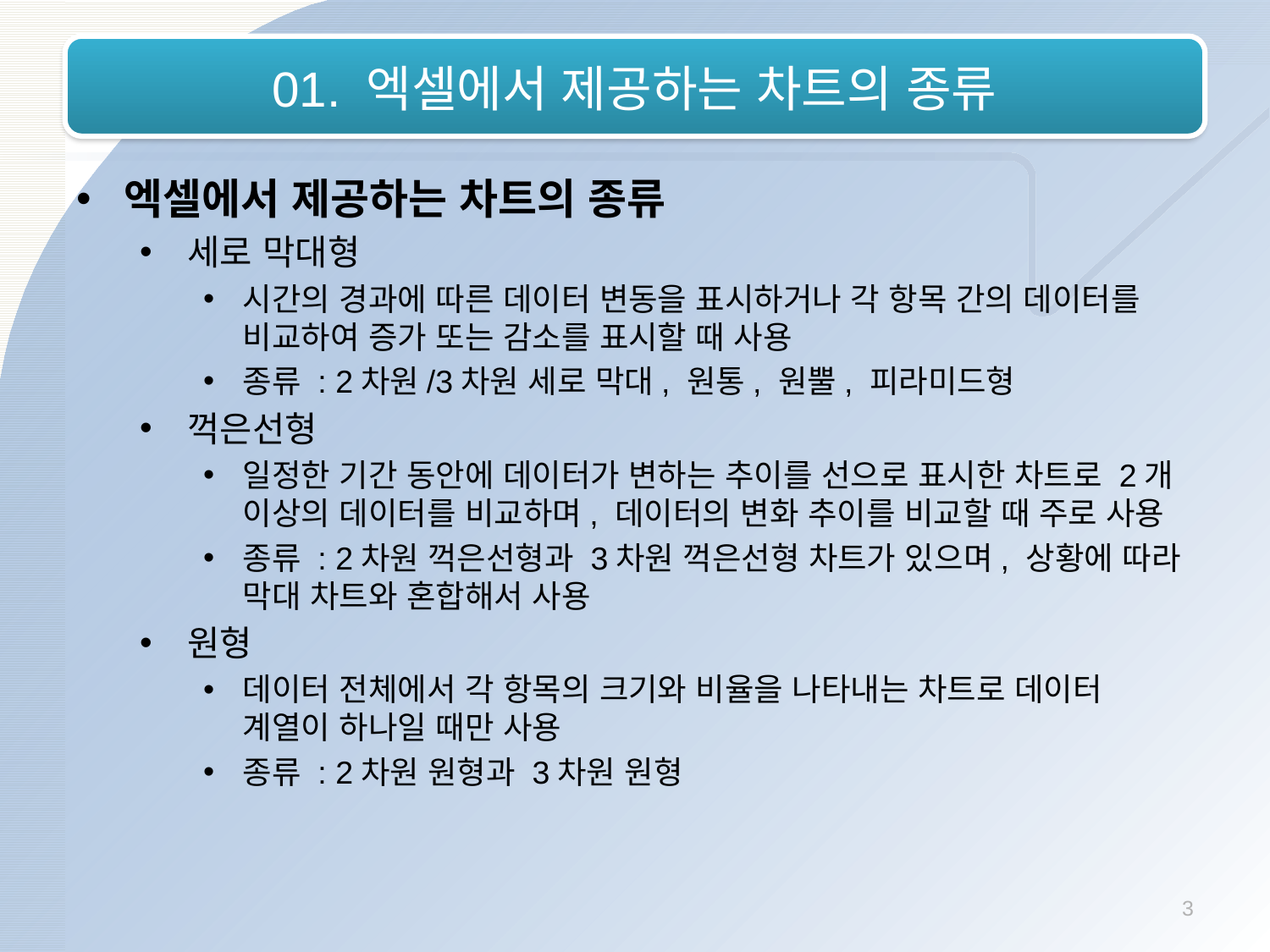

# 01. 엑셀에서 제공하는 차트의 종류
엑셀에서 제공하는 차트의 종류
세로 막대형
시간의 경과에 따른 데이터 변동을 표시하거나 각 항목 간의 데이터를 비교하여 증가 또는 감소를 표시할 때 사용
종류 : 2차원/3차원 세로 막대, 원통, 원뿔, 피라미드형
꺽은선형
일정한 기간 동안에 데이터가 변하는 추이를 선으로 표시한 차트로 2개 이상의 데이터를 비교하며, 데이터의 변화 추이를 비교할 때 주로 사용
종류 : 2차원 꺽은선형과 3차원 꺽은선형 차트가 있으며, 상황에 따라 막대 차트와 혼합해서 사용
원형
데이터 전체에서 각 항목의 크기와 비율을 나타내는 차트로 데이터 계열이 하나일 때만 사용
종류 : 2차원 원형과 3차원 원형
3